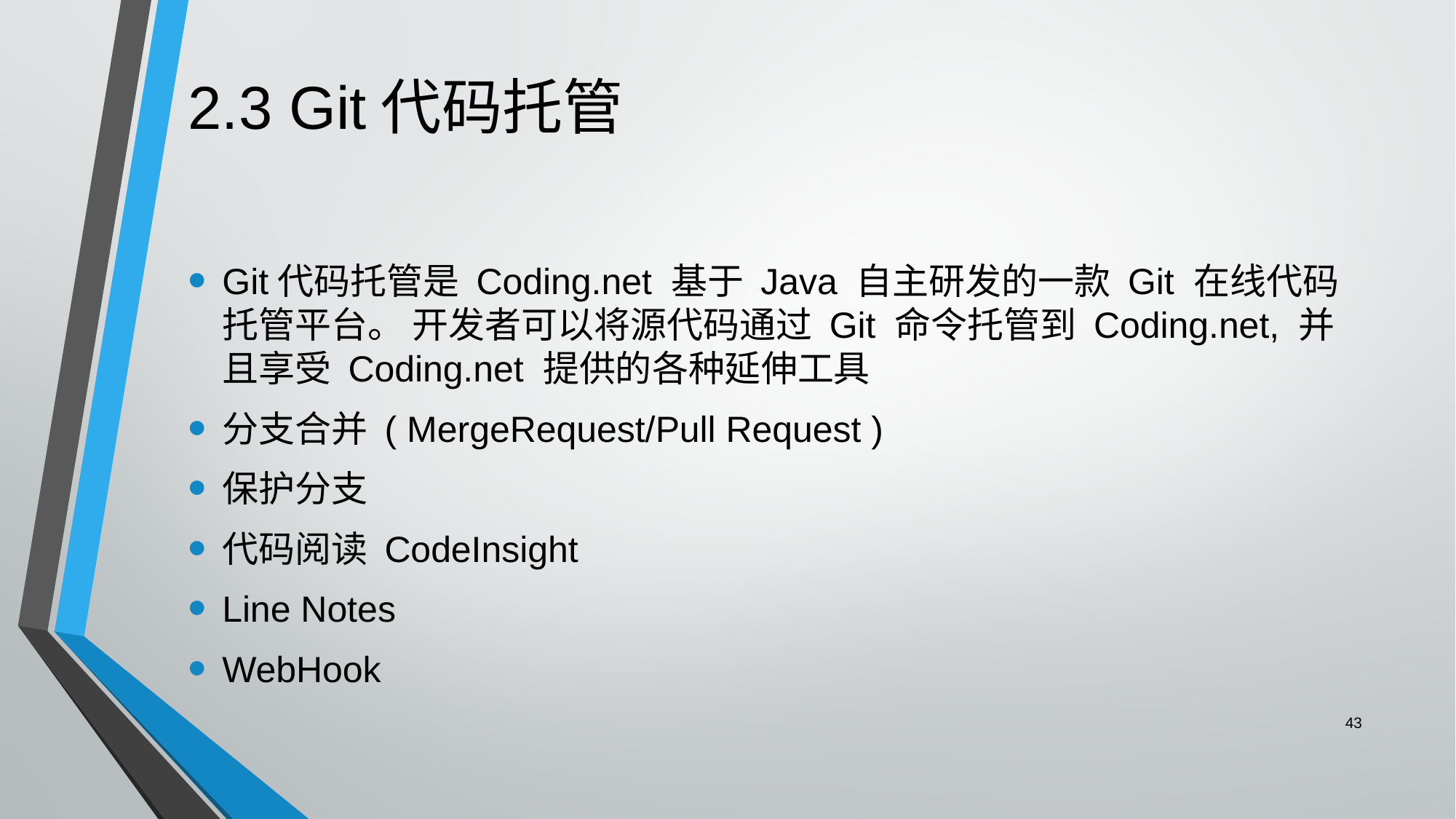

# 2.3 Git代码托管
Git代码托管是 Coding.net 基于 Java 自主研发的一款 Git 在线代码托管平台。 开发者可以将源代码通过 Git 命令托管到 Coding.net, 并且享受 Coding.net 提供的各种延伸工具
分支合并 ( MergeRequest/Pull Request )
保护分支
代码阅读 CodeInsight
Line Notes
WebHook
43